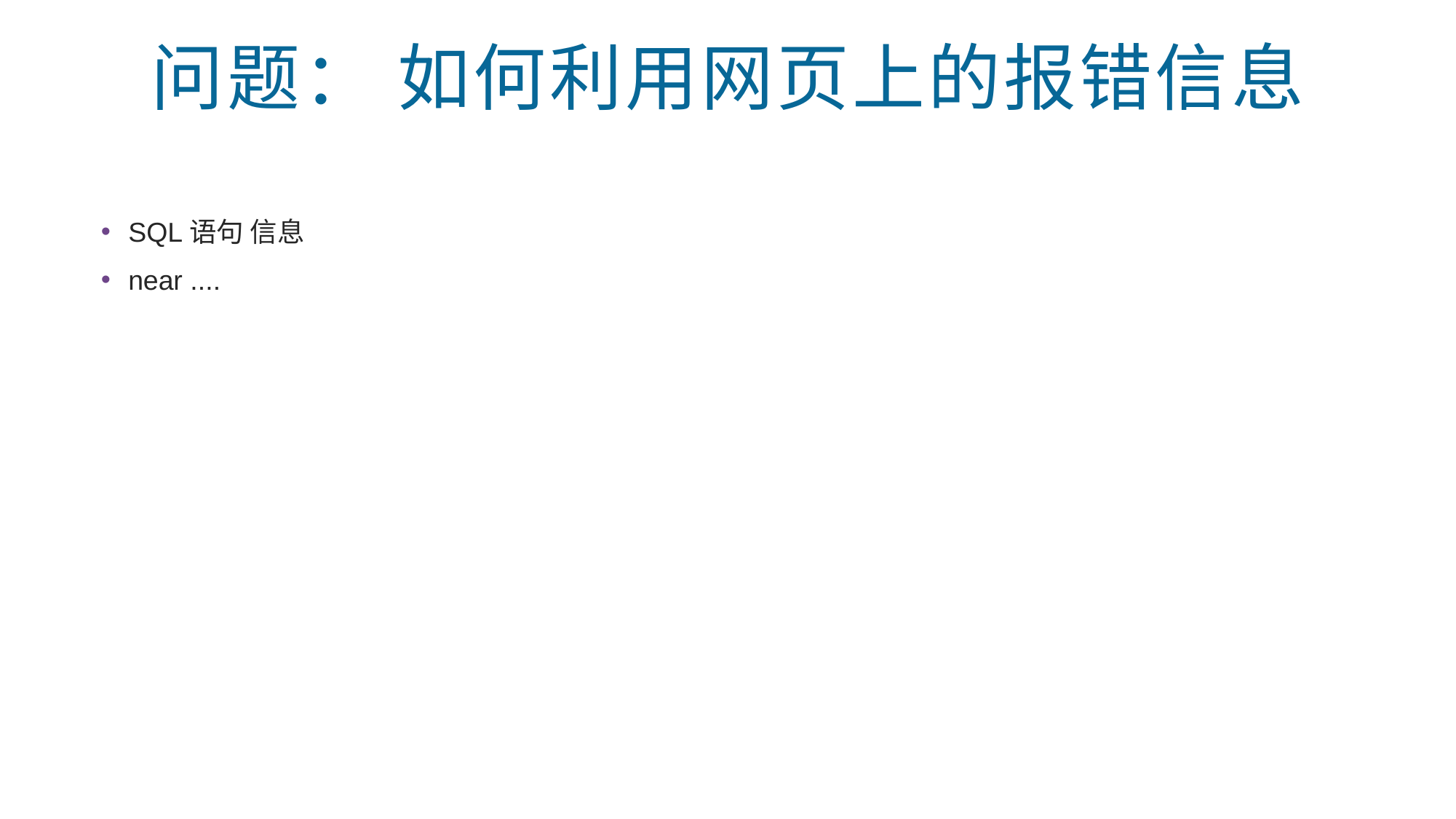

# 问题： 如何利用网页上的报错信息
SQL语句 信息
near ....